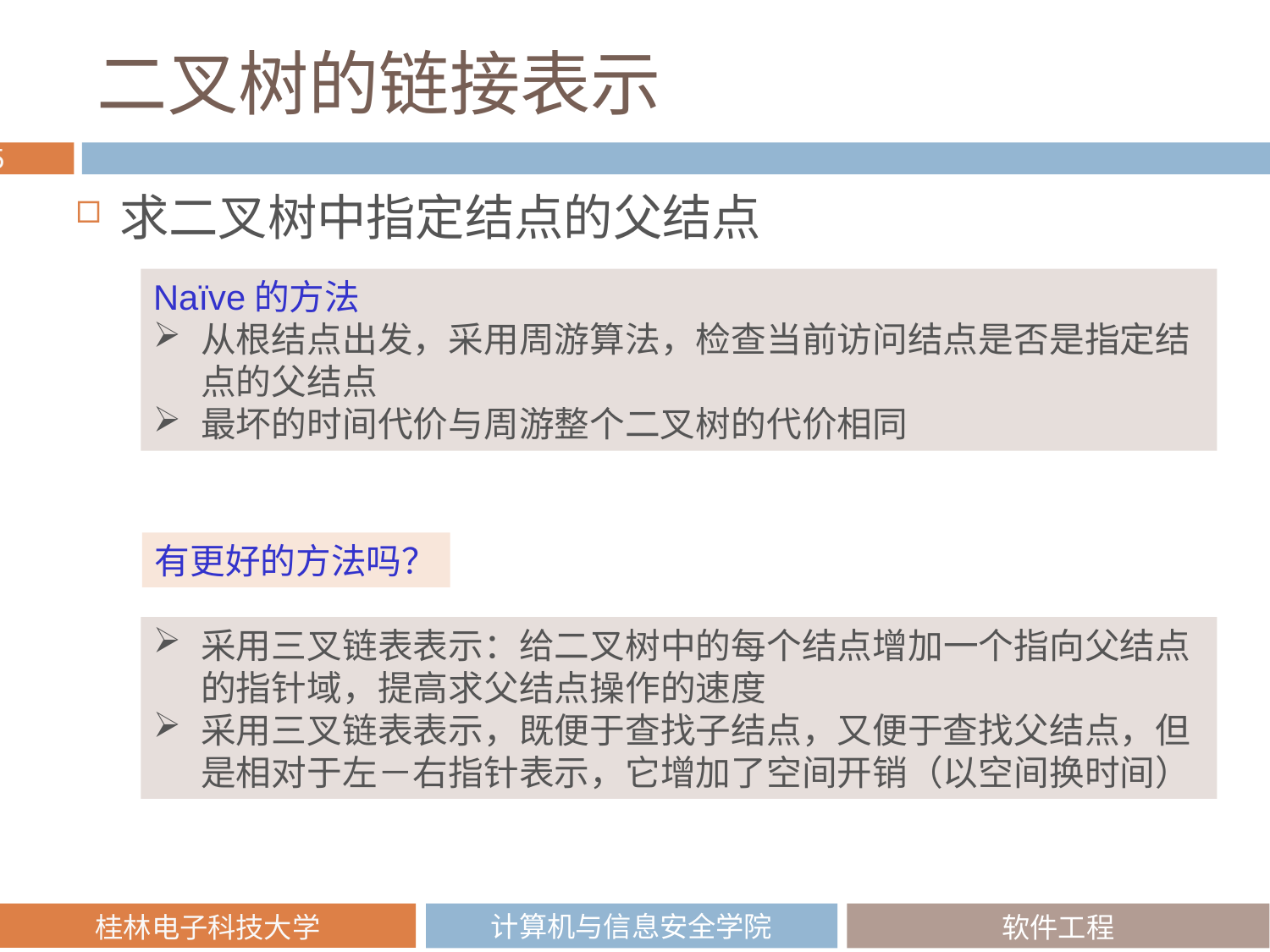

# 二叉树的链接表示
求二叉树中指定结点的父结点
Naïve的方法
从根结点出发，采用周游算法，检查当前访问结点是否是指定结点的父结点
最坏的时间代价与周游整个二叉树的代价相同
有更好的方法吗？
采用三叉链表表示：给二叉树中的每个结点增加一个指向父结点的指针域，提高求父结点操作的速度
采用三叉链表表示，既便于查找子结点，又便于查找父结点，但是相对于左－右指针表示，它增加了空间开销（以空间换时间）